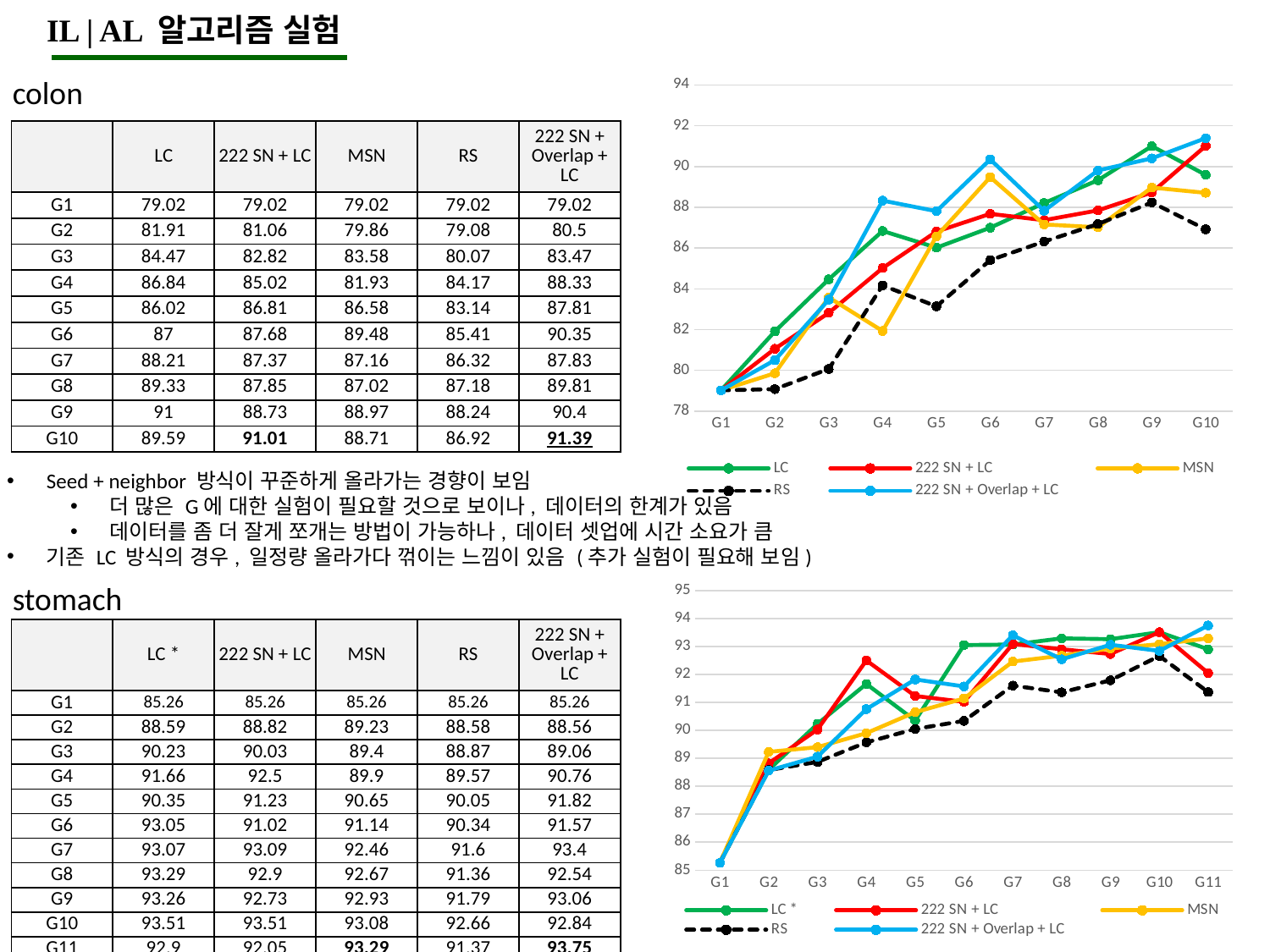

IL | AL 알고리즘 실험

### Chart

| Category | LC | 222 SN + LC | MSN | RS | 222 SN + Overlap + LC |
|---|---|---|---|---|---|
| G1 | 79.02 | 79.02 | 79.02 | 79.02 | 79.02 |
| G2 | 81.91 | 81.06 | 79.86 | 79.08 | 80.5 |
| G3 | 84.47 | 82.82 | 83.58 | 80.07 | 83.47 |
| G4 | 86.84 | 85.02 | 81.93 | 84.17 | 88.33 |
| G5 | 86.02 | 86.81 | 86.58 | 83.14 | 87.81 |
| G6 | 87.0 | 87.68 | 89.48 | 85.41 | 90.35 |
| G7 | 88.21 | 87.37 | 87.16 | 86.32 | 87.83 |
| G8 | 89.33 | 87.85 | 87.02 | 87.18 | 89.81 |
| G9 | 91.0 | 88.73 | 88.97 | 88.24 | 90.4 |
| G10 | 89.59 | 91.01 | 88.71 | 86.92 | 91.39 |
colon
|  | LC | 222 SN + LC | MSN | RS | 222 SN + Overlap + LC |
| --- | --- | --- | --- | --- | --- |
| G1 | 79.02 | 79.02 | 79.02 | 79.02 | 79.02 |
| G2 | 81.91 | 81.06 | 79.86 | 79.08 | 80.5 |
| G3 | 84.47 | 82.82 | 83.58 | 80.07 | 83.47 |
| G4 | 86.84 | 85.02 | 81.93 | 84.17 | 88.33 |
| G5 | 86.02 | 86.81 | 86.58 | 83.14 | 87.81 |
| G6 | 87 | 87.68 | 89.48 | 85.41 | 90.35 |
| G7 | 88.21 | 87.37 | 87.16 | 86.32 | 87.83 |
| G8 | 89.33 | 87.85 | 87.02 | 87.18 | 89.81 |
| G9 | 91 | 88.73 | 88.97 | 88.24 | 90.4 |
| G10 | 89.59 | 91.01 | 88.71 | 86.92 | 91.39 |
Seed + neighbor 방식이 꾸준하게 올라가는 경향이 보임
더 많은 G에 대한 실험이 필요할 것으로 보이나, 데이터의 한계가 있음
데이터를 좀 더 잘게 쪼개는 방법이 가능하나, 데이터 셋업에 시간 소요가 큼
기존 LC 방식의 경우, 일정량 올라가다 꺾이는 느낌이 있음 (추가 실험이 필요해 보임)

### Chart

| Category | LC * | 222 SN + LC | MSN | RS | 222 SN + Overlap + LC |
|---|---|---|---|---|---|
| G1 | 85.26 | 85.26 | 85.26 | 85.26 | 85.26 |
| G2 | 88.59 | 88.82 | 89.23 | 88.58 | 88.56 |
| G3 | 90.23 | 90.03 | 89.4 | 88.87 | 89.06 |
| G4 | 91.66 | 92.5 | 89.9 | 89.57 | 90.76 |
| G5 | 90.35 | 91.23 | 90.65 | 90.05 | 91.82 |
| G6 | 93.05 | 91.02 | 91.14 | 90.34 | 91.57 |
| G7 | 93.07 | 93.09 | 92.46 | 91.6 | 93.4 |
| G8 | 93.29 | 92.9 | 92.67 | 91.36 | 92.54 |
| G9 | 93.26 | 92.73 | 92.93 | 91.79 | 93.06 |
| G10 | 93.51 | 93.51 | 93.08 | 92.66 | 92.84 |
| G11 | 92.9 | 92.05 | 93.29 | 91.37 | 93.75 |
stomach
|  | LC \* | 222 SN + LC | MSN | RS | 222 SN + Overlap + LC |
| --- | --- | --- | --- | --- | --- |
| G1 | 85.26 | 85.26 | 85.26 | 85.26 | 85.26 |
| G2 | 88.59 | 88.82 | 89.23 | 88.58 | 88.56 |
| G3 | 90.23 | 90.03 | 89.4 | 88.87 | 89.06 |
| G4 | 91.66 | 92.5 | 89.9 | 89.57 | 90.76 |
| G5 | 90.35 | 91.23 | 90.65 | 90.05 | 91.82 |
| G6 | 93.05 | 91.02 | 91.14 | 90.34 | 91.57 |
| G7 | 93.07 | 93.09 | 92.46 | 91.6 | 93.4 |
| G8 | 93.29 | 92.9 | 92.67 | 91.36 | 92.54 |
| G9 | 93.26 | 92.73 | 92.93 | 91.79 | 93.06 |
| G10 | 93.51 | 93.51 | 93.08 | 92.66 | 92.84 |
| G11 | 92.9 | 92.05 | 93.29 | 91.37 | 93.75 |